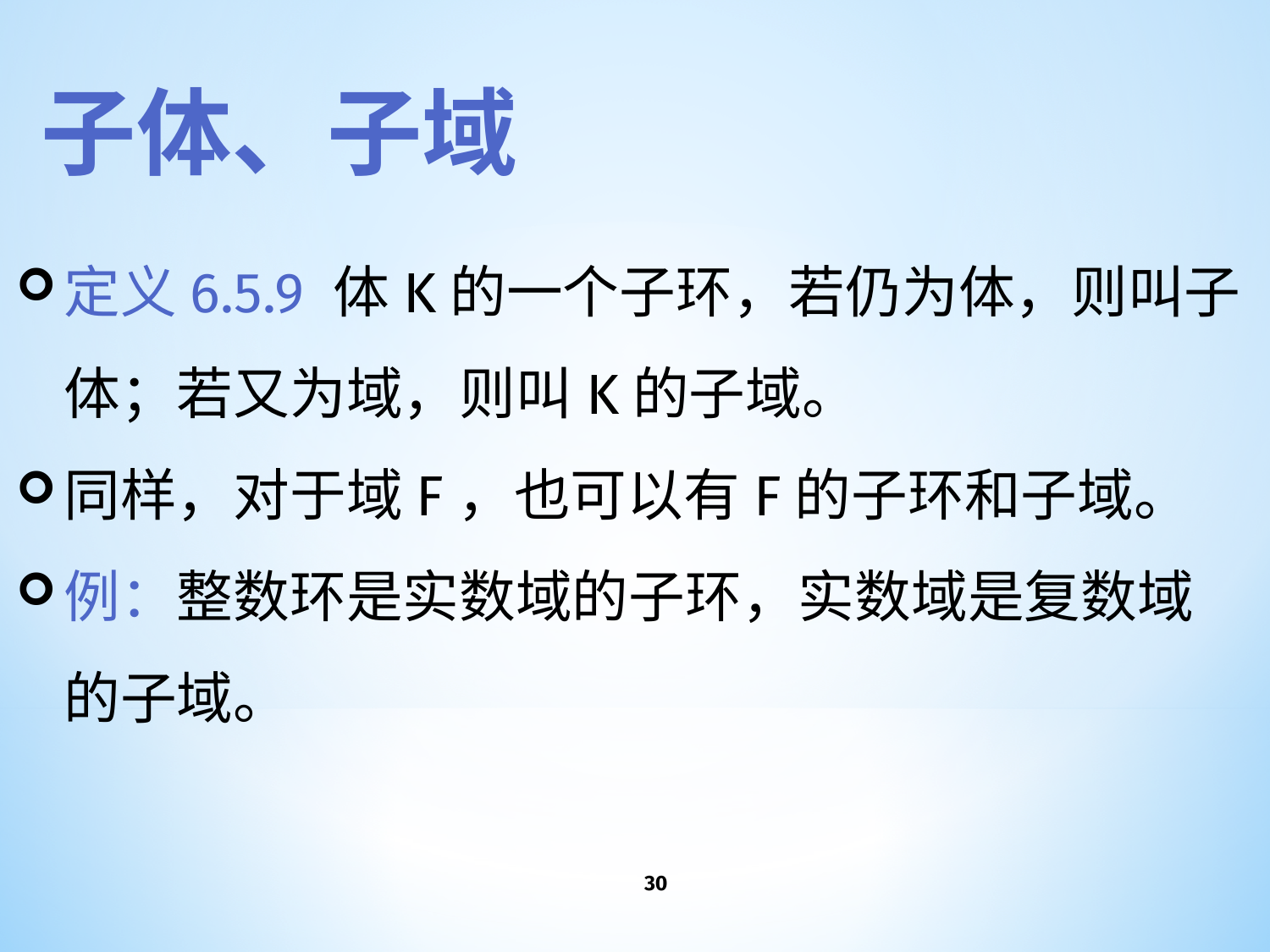

子体、子域
定义6.5.9 体K的一个子环，若仍为体，则叫子体；若又为域，则叫K的子域。
同样，对于域F，也可以有F的子环和子域。
例：整数环是实数域的子环，实数域是复数域的子域。
30